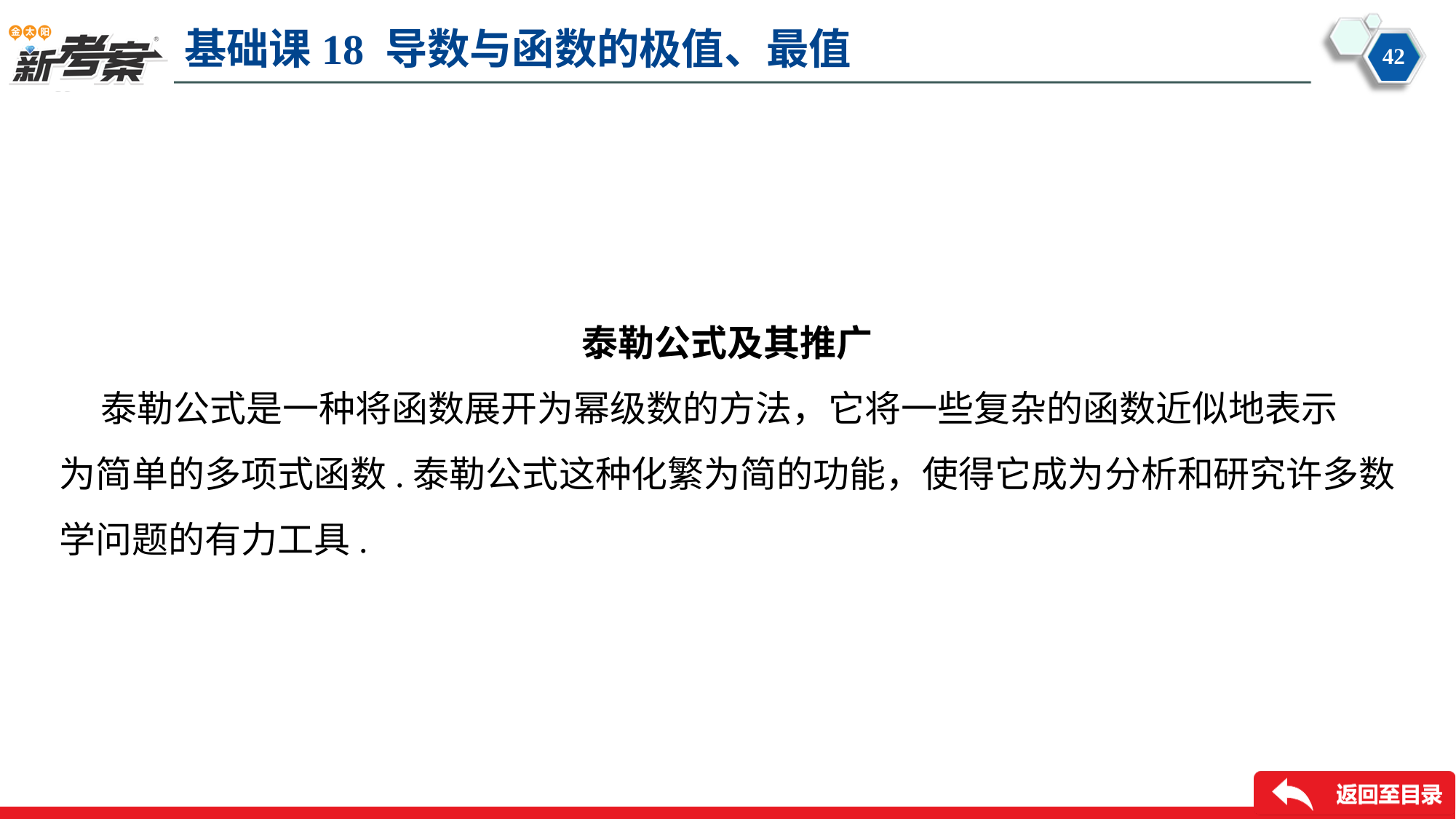

泰勒公式及其推广
    泰勒公式是一种将函数展开为幂级数的方法，它将一些复杂的函数近似地表示
为简单的多项式函数.泰勒公式这种化繁为简的功能，使得它成为分析和研究许多数
学问题的有力工具.